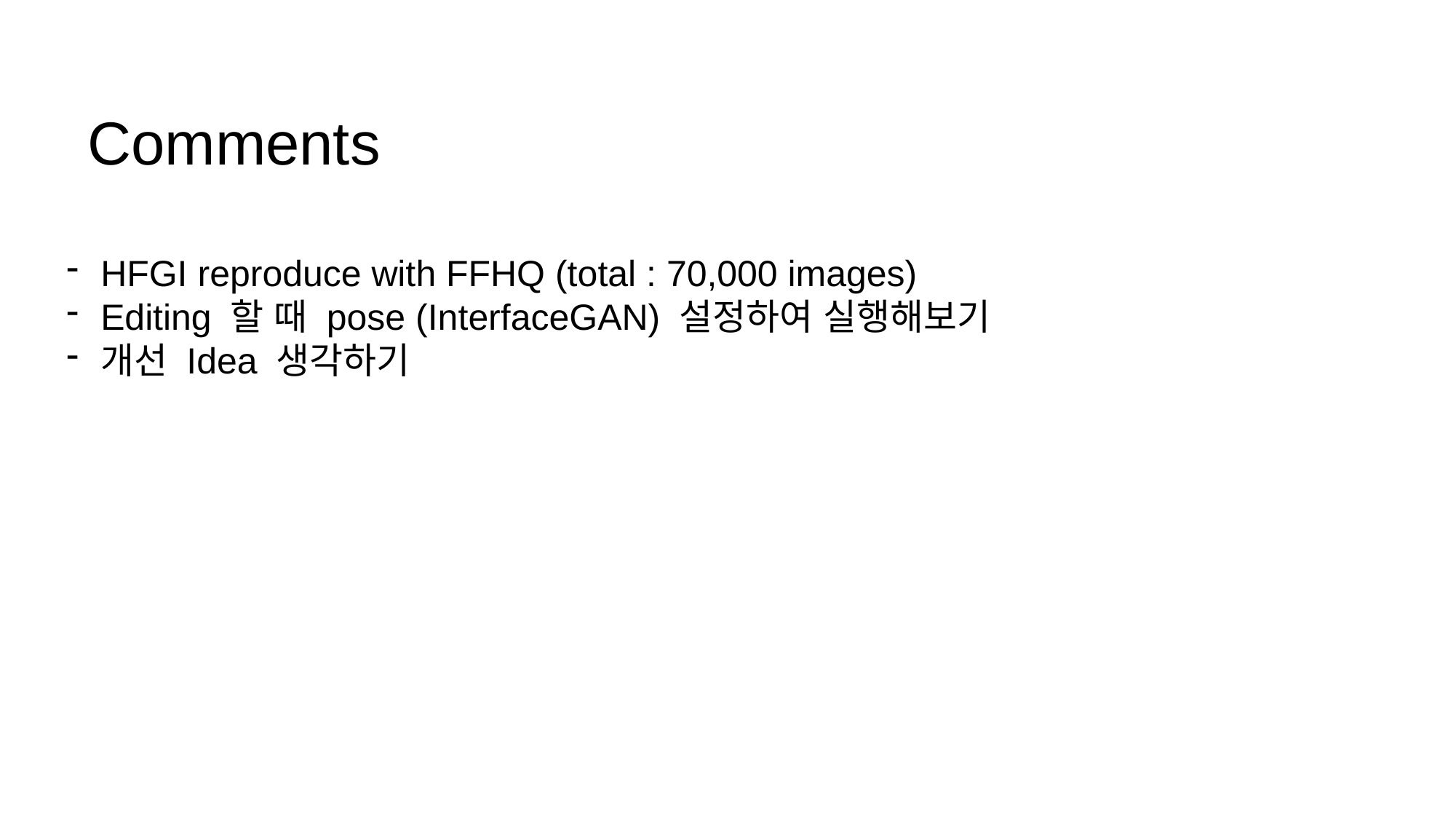

# Comments
HFGI reproduce with FFHQ (total : 70,000 images)
Editing 할 때 pose (InterfaceGAN) 설정하여 실행해보기
개선 Idea 생각하기